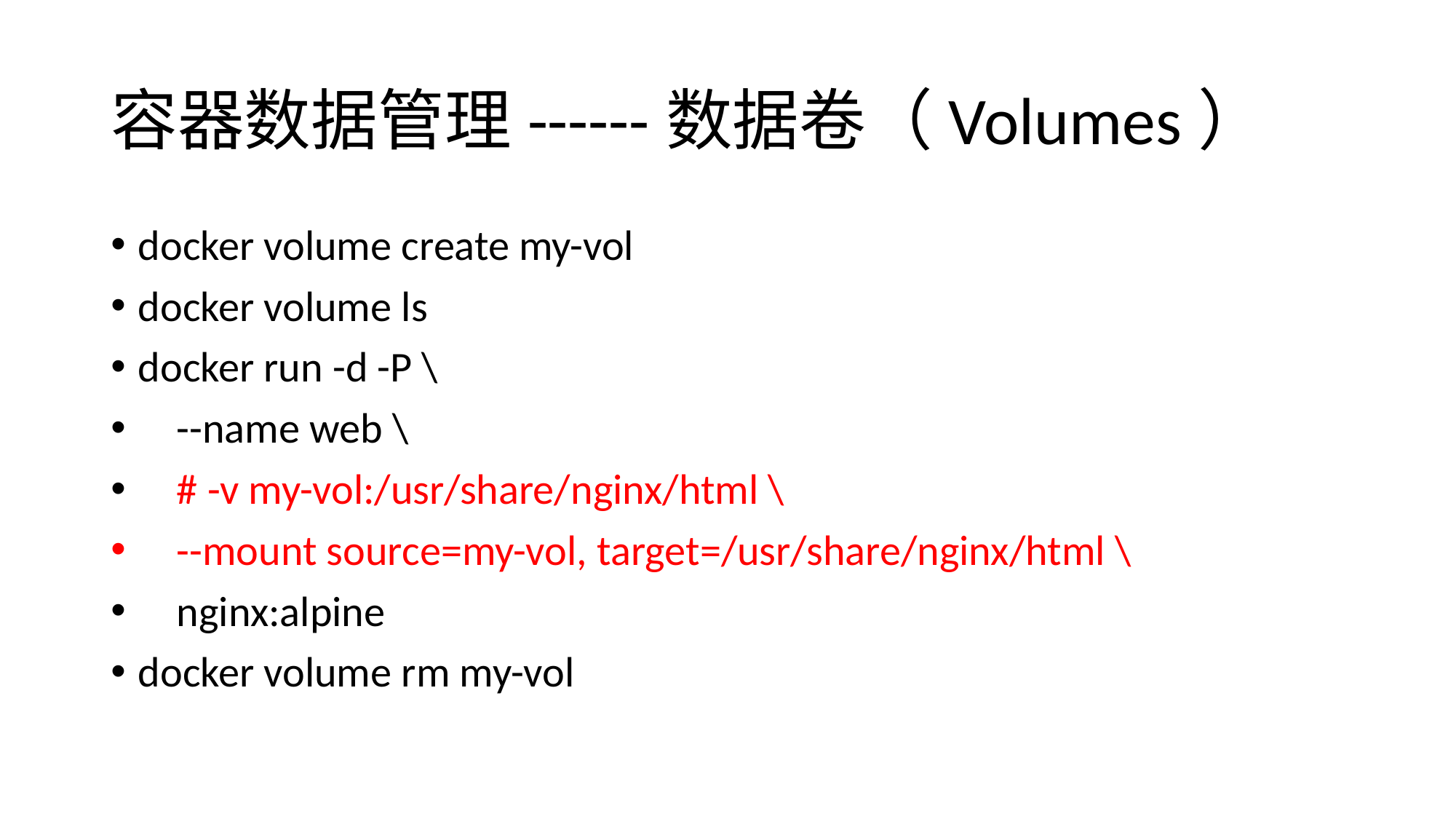

# 容器数据管理------数据卷（Volumes）
docker volume create my-vol
docker volume ls
docker run -d -P \
    --name web \
    # -v my-vol:/usr/share/nginx/html \
    --mount source=my-vol, target=/usr/share/nginx/html \
    nginx:alpine
docker volume rm my-vol